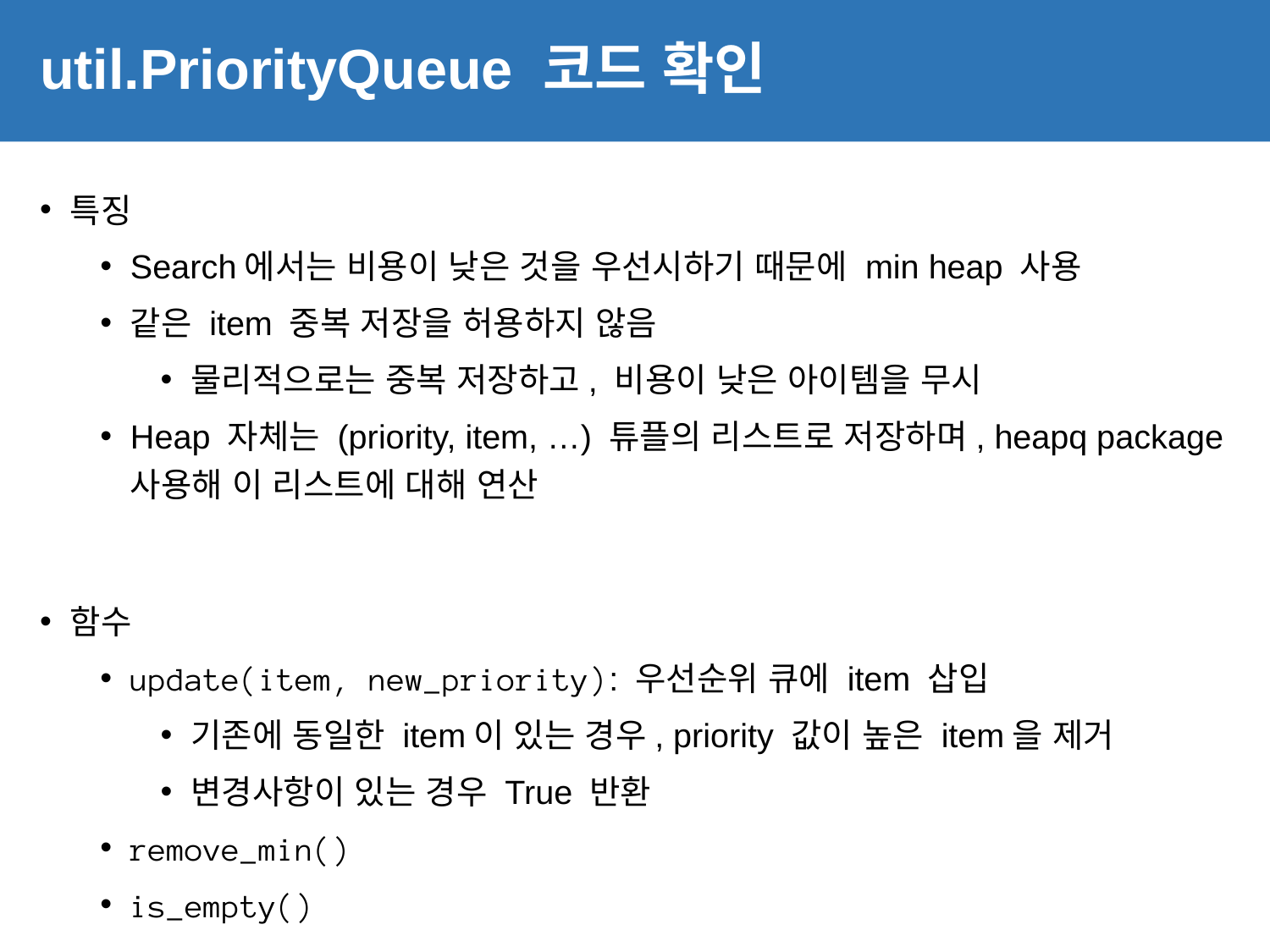

# util.PriorityQueue 코드 확인
39
특징
Search에서는 비용이 낮은 것을 우선시하기 때문에 min heap 사용
같은 item 중복 저장을 허용하지 않음
물리적으로는 중복 저장하고, 비용이 낮은 아이템을 무시
Heap 자체는 (priority, item, …) 튜플의 리스트로 저장하며, heapq package 사용해 이 리스트에 대해 연산

함수
update(item, new_priority): 우선순위 큐에 item 삽입
기존에 동일한 item이 있는 경우, priority 값이 높은 item을 제거
변경사항이 있는 경우 True 반환
remove_min()
is_empty()